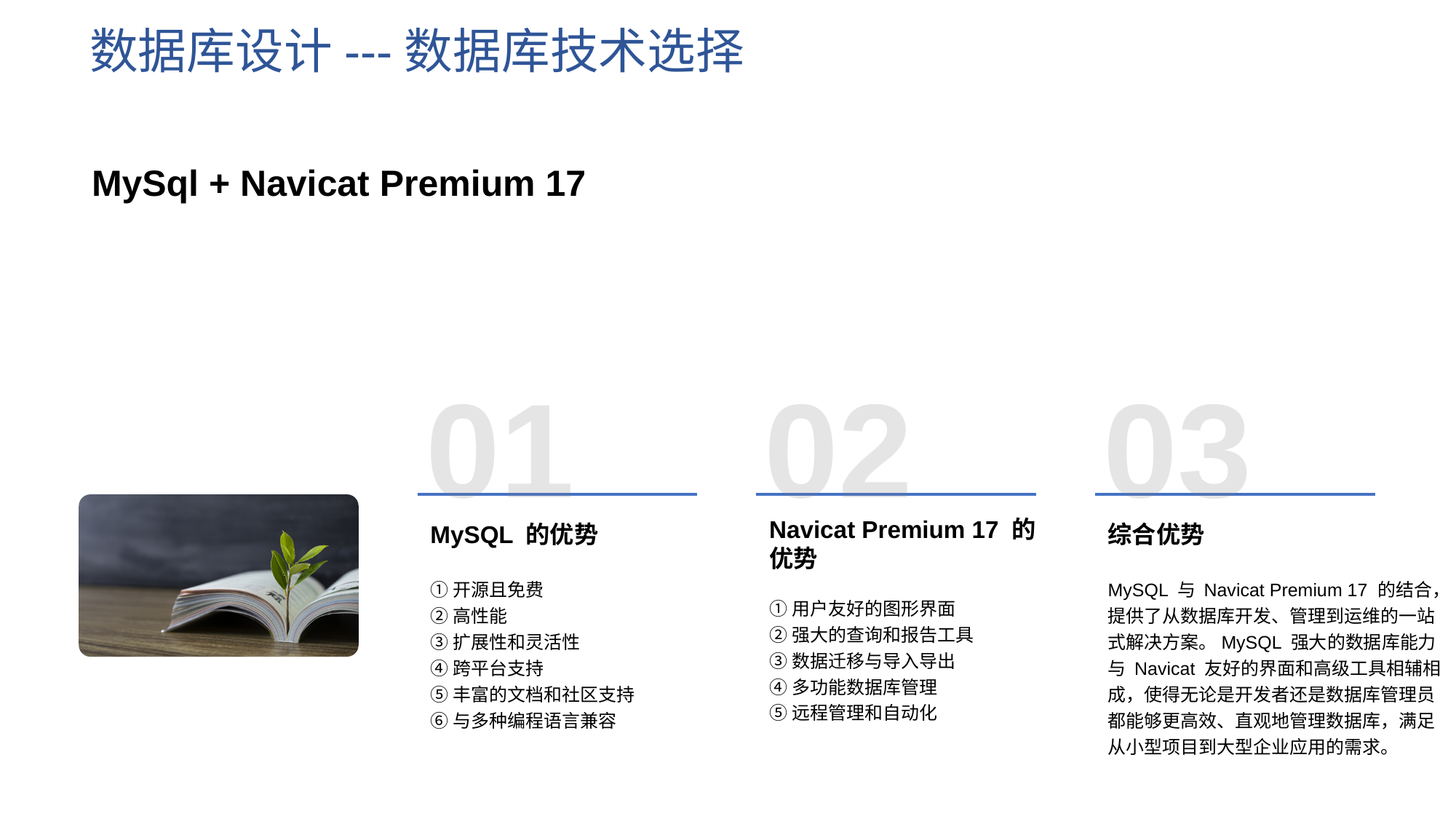

# 数据库设计---数据库技术选择
MySql + Navicat Premium 17

01
MySQL 的优势
①开源且免费
②高性能
③扩展性和灵活性
④跨平台支持
⑤丰富的文档和社区支持
⑥与多种编程语言兼容
02
Navicat Premium 17 的
优势
①用户友好的图形界面
②强大的查询和报告工具
③数据迁移与导入导出
④多功能数据库管理
⑤远程管理和自动化
03
综合优势
MySQL 与 Navicat Premium 17 的结合，提供了从数据库开发、管理到运维的一站式解决方案。MySQL 强大的数据库能力与 Navicat 友好的界面和高级工具相辅相成，使得无论是开发者还是数据库管理员都能够更高效、直观地管理数据库，满足从小型项目到大型企业应用的需求。